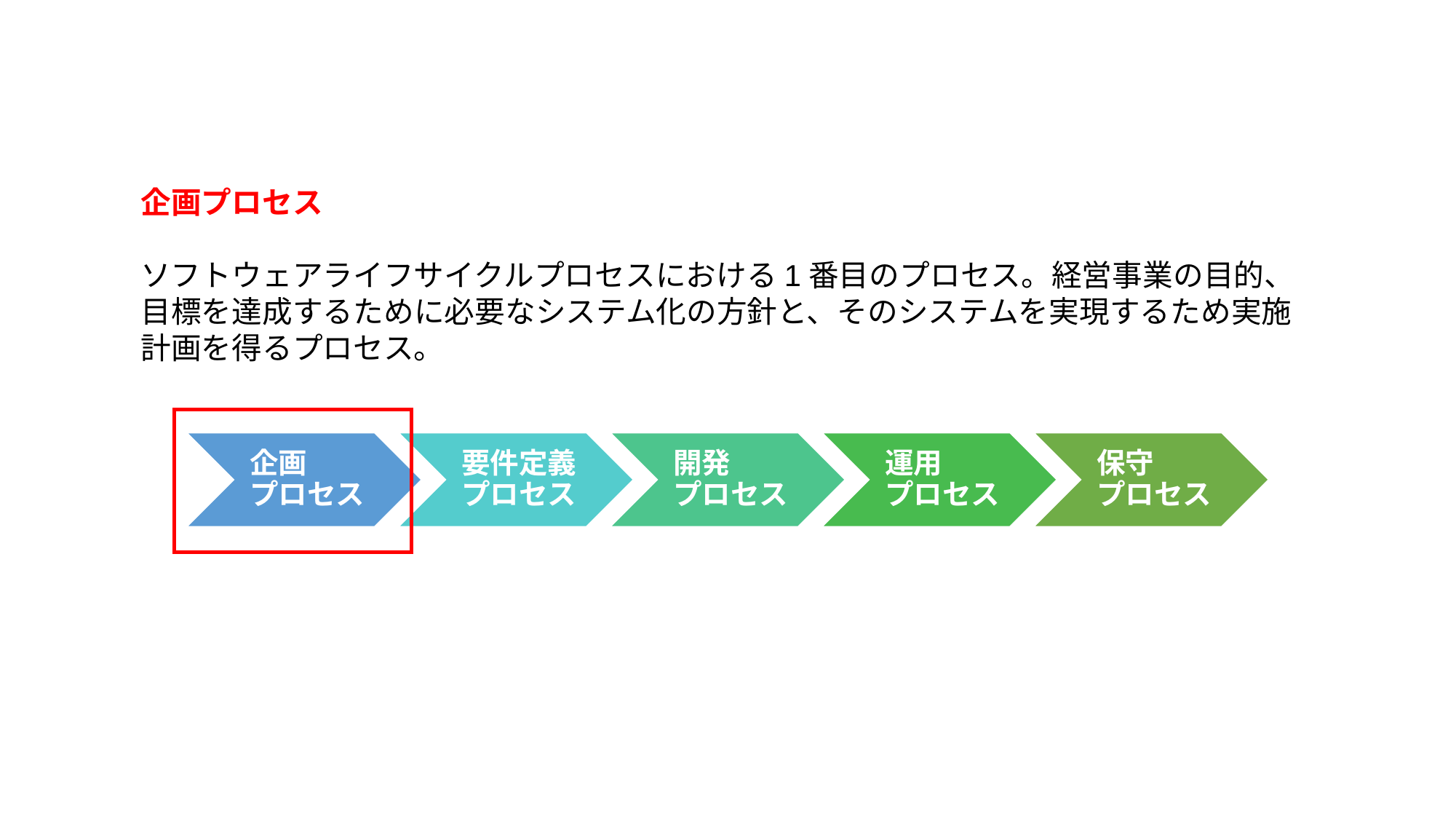

企画　　プロセス
要件定義プロセス
開発　　プロセス
運用　　プロセス
保守　　プロセス
企画プロセス

ソフトウェアライフサイクルプロセスにおける1番目のプロセス。経営事業の目的、
目標を達成するために必要なシステム化の方針と、そのシステムを実現するため実施計画を得るプロセス。